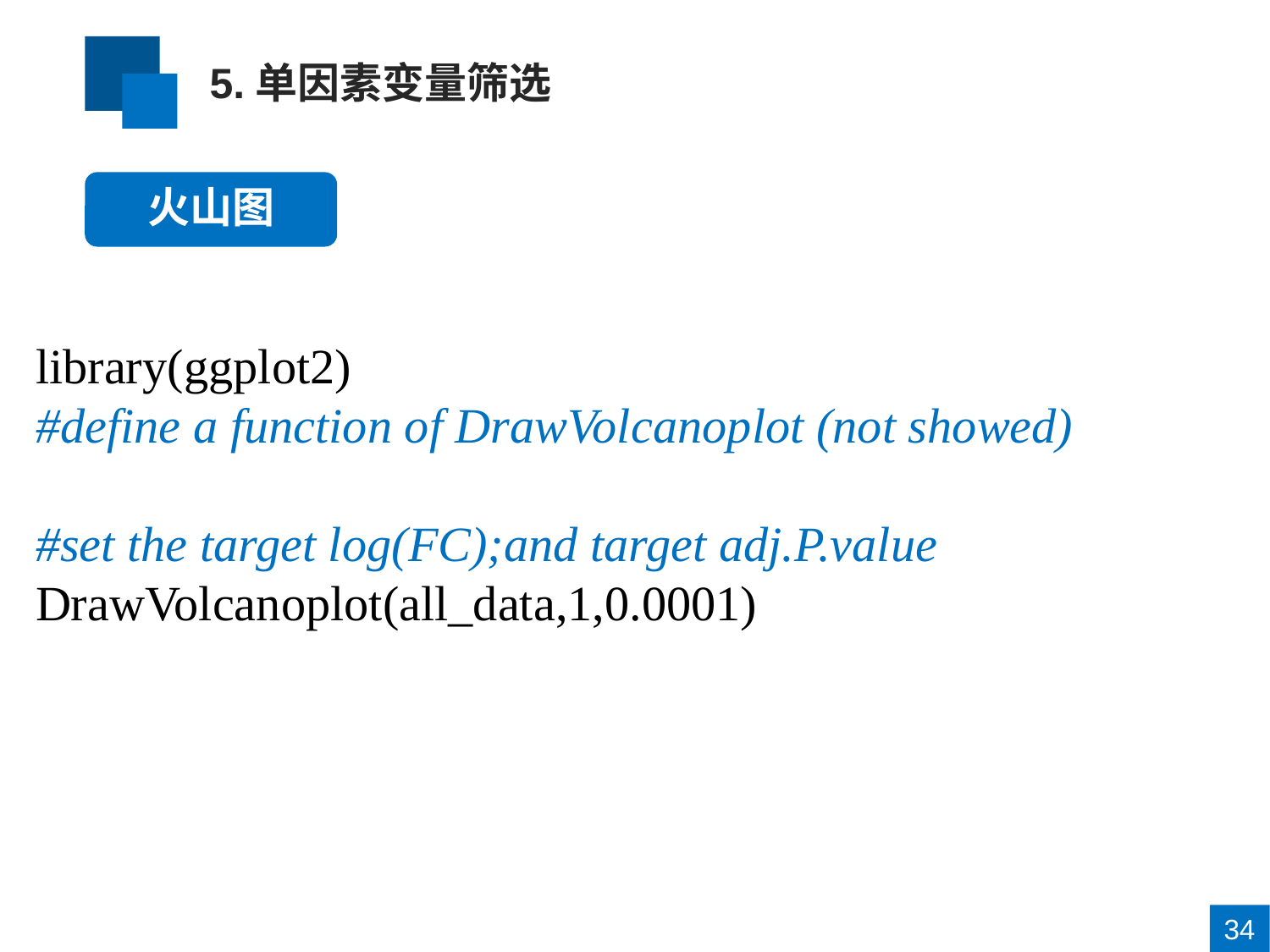

5.单因素变量筛选
火山图
library(ggplot2)
#define a function of DrawVolcanoplot (not showed)

#set the target log(FC);and target adj.P.value
DrawVolcanoplot(all_data,1,0.0001)

34